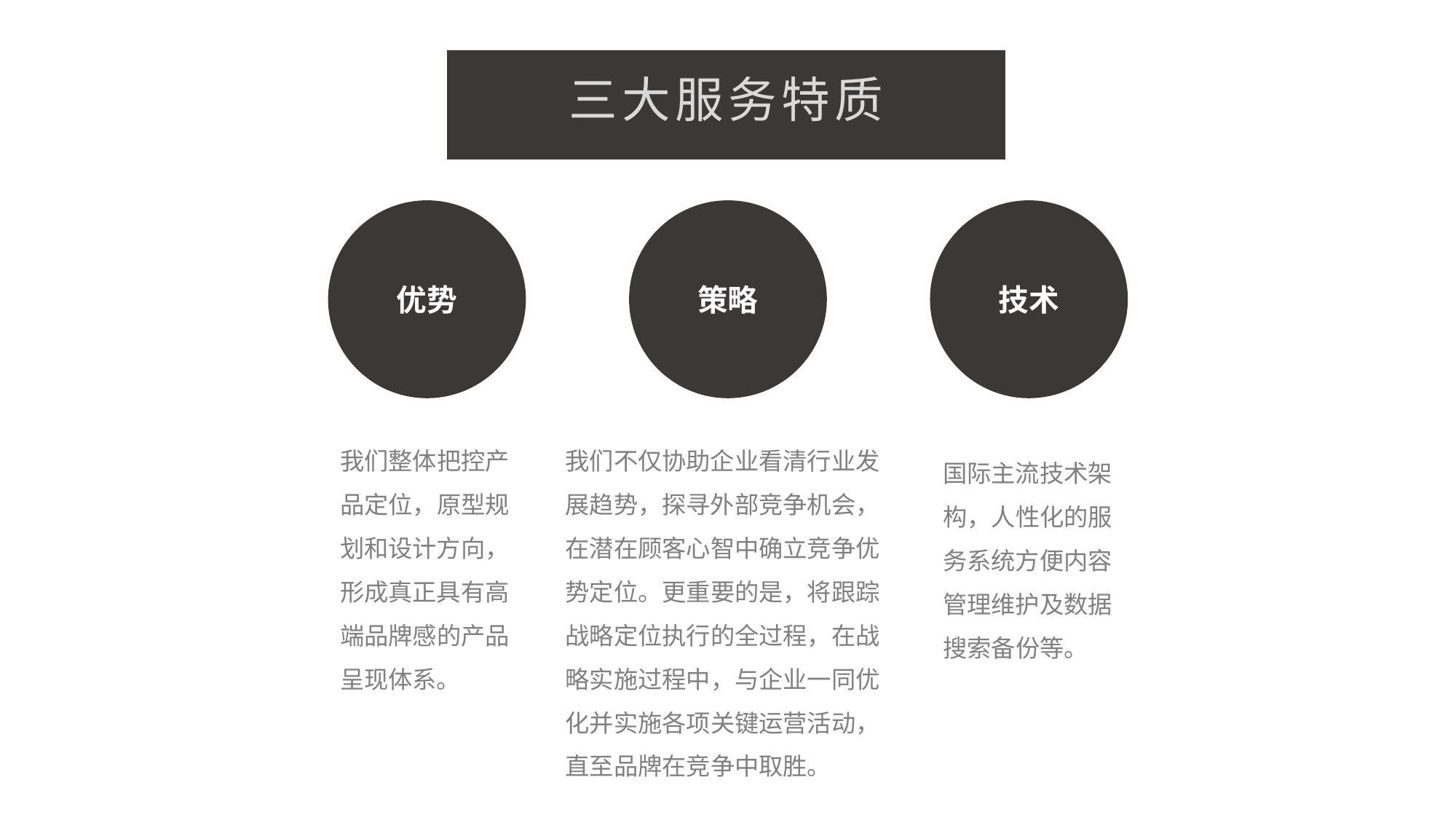

三大服务特质
优势
策略
技术
我们不仅协助企业看清行业发展趋势，探寻外部竞争机会，在潜在顾客心智中确立竞争优势定位。更重要的是，将跟踪战略定位执行的全过程，在战略实施过程中，与企业一同优化并实施各项关键运营活动，直至品牌在竞争中取胜。
我们整体把控产品定位，原型规划和设计方向，形成真正具有高端品牌感的产品呈现体系。
国际主流技术架构，人性化的服务系统方便内容管理维护及数据搜索备份等。